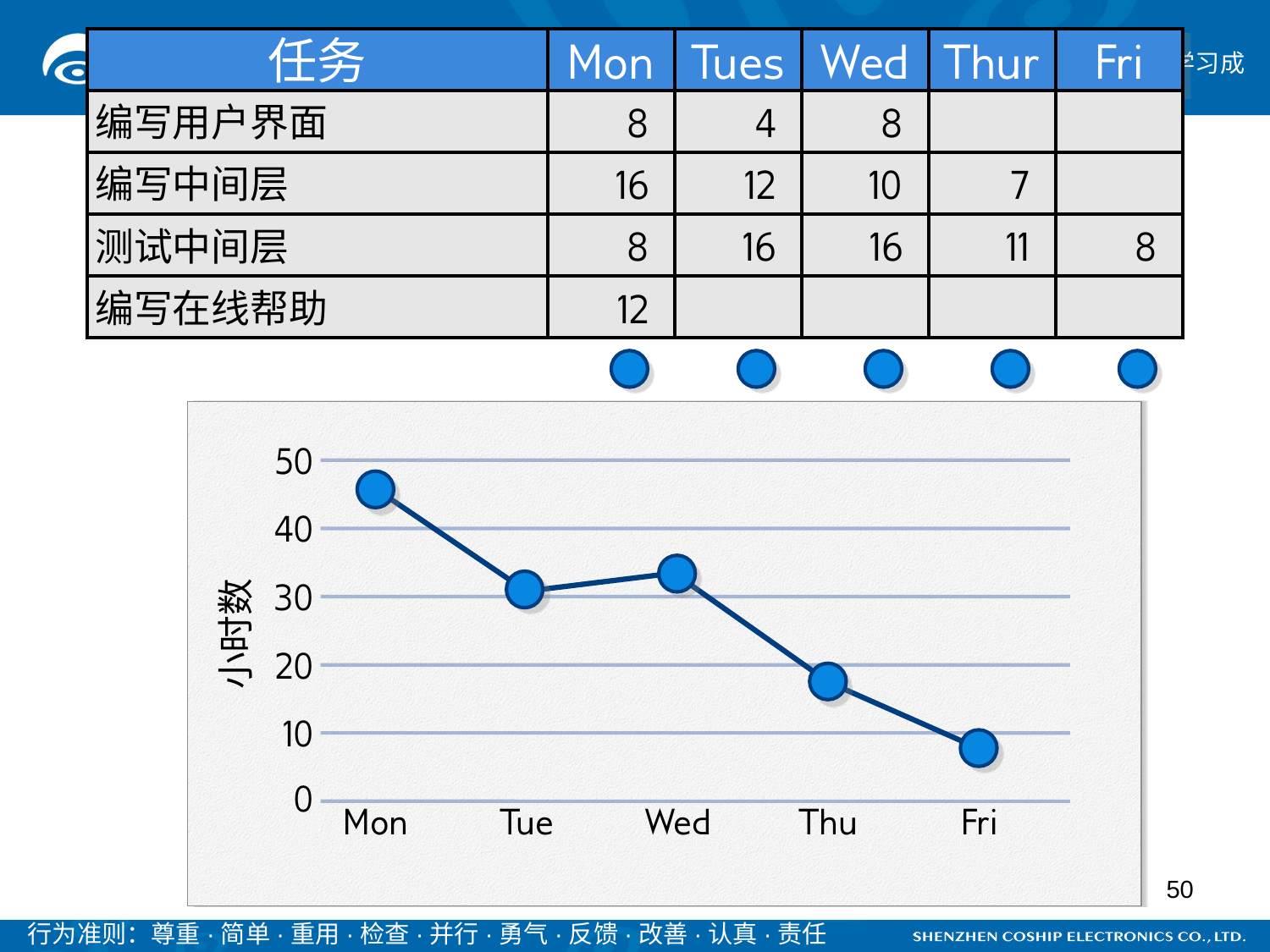

任务
Mon
Tues
Wed
Thur
Fri
编写用户界面
8

4
12
16

8
10
16

7
11

8

编写中间层
16
测试中间层
8
编写在线帮助
12

50

40

30

小时数
20

10

0
Mon
Tue
Wed
Thu
Fri

50